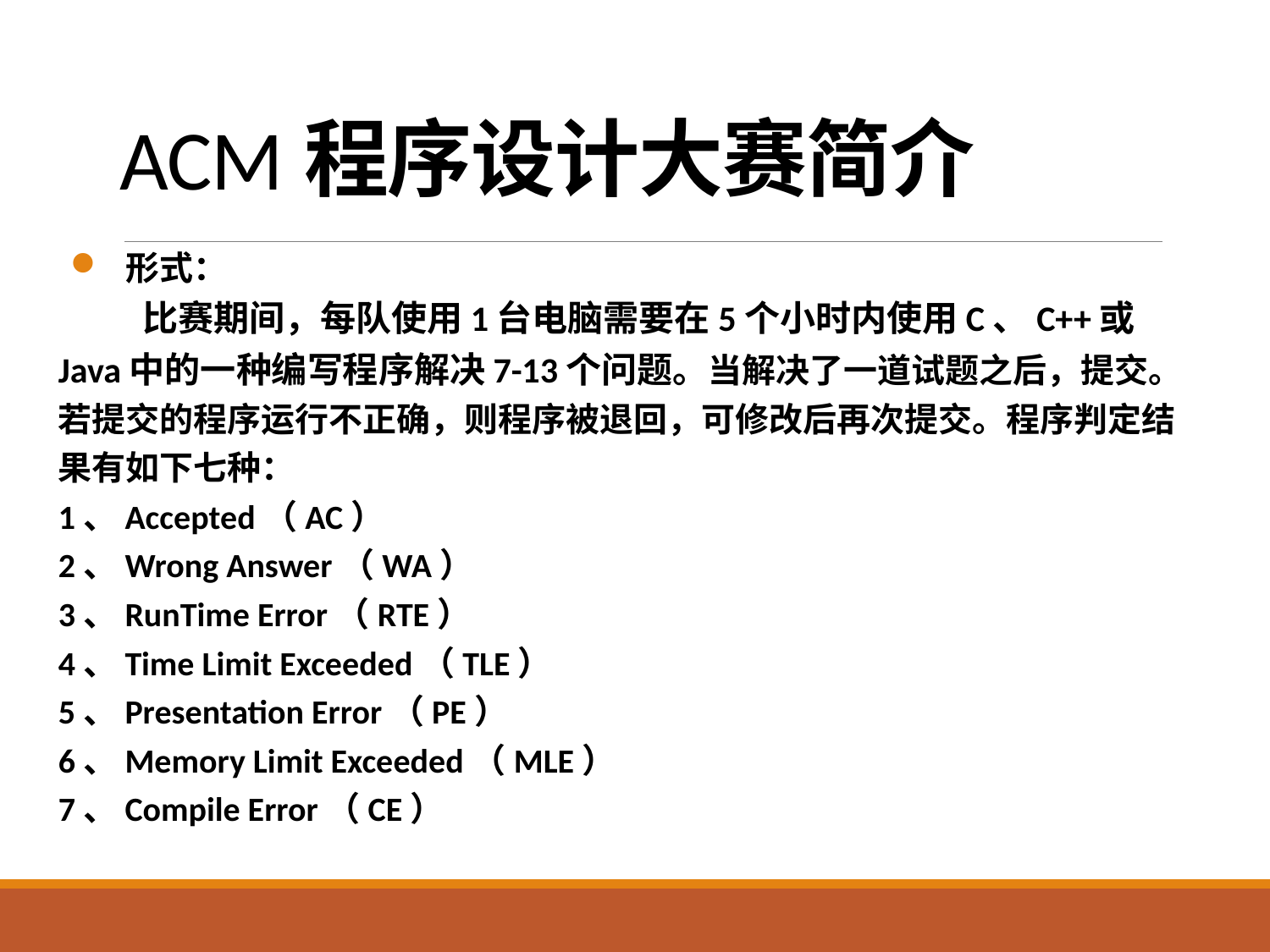

# ACM程序设计大赛简介
  形式：
          比赛期间，每队使用1台电脑需要在5个小时内使用C、C++或Java中的一种编写程序解决7-13个问题。当解决了一道试题之后，提交。若提交的程序运行不正确，则程序被退回，可修改后再次提交。程序判定结果有如下七种：
1、Accepted（AC）
2、Wrong Answer（WA）
3、RunTime Error（RTE）
4、Time Limit Exceeded（TLE）
5、Presentation Error（PE）
6、Memory Limit Exceeded（MLE）
7、Compile Error（CE）